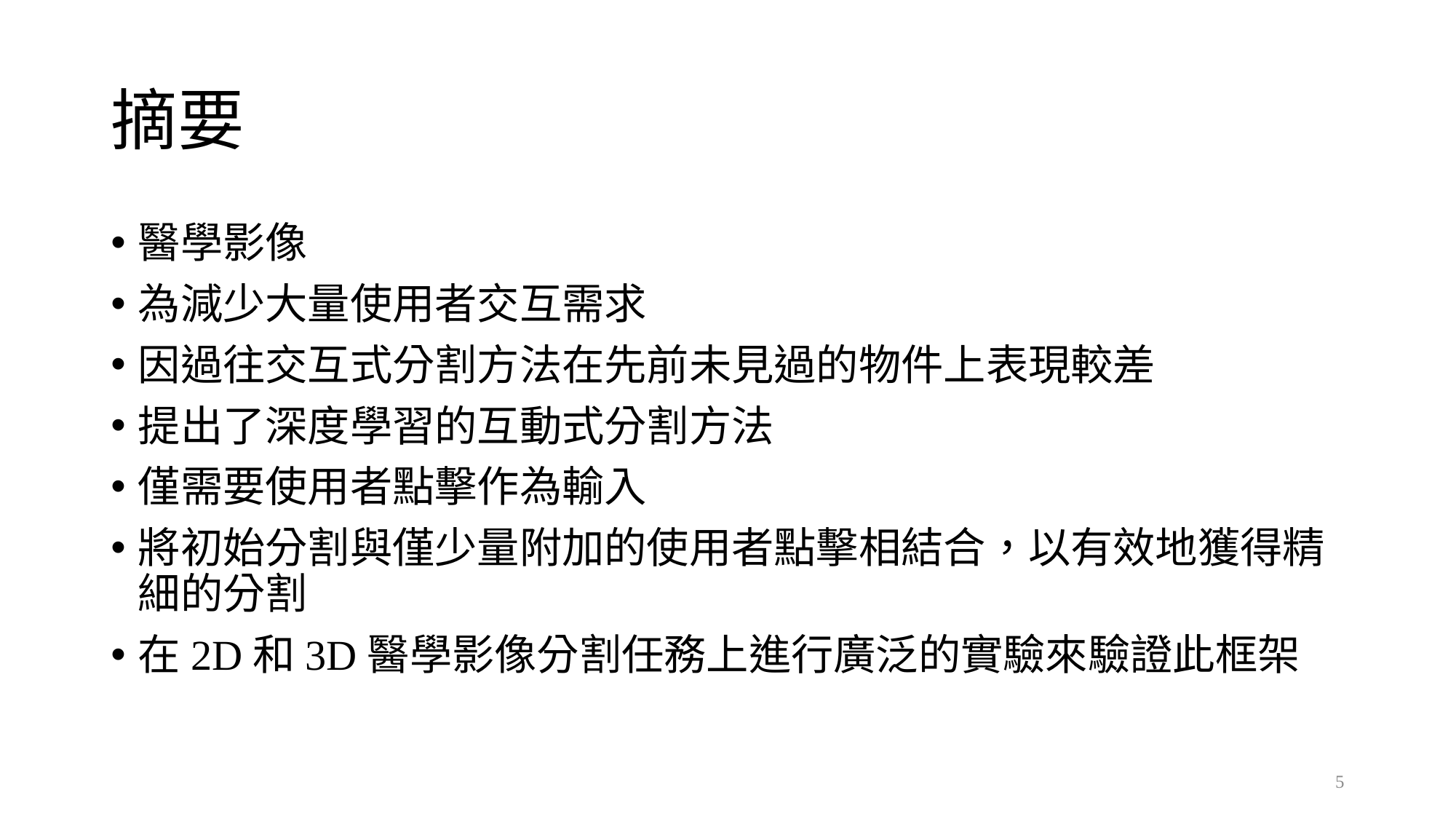

# 摘要
醫學影像
為減少大量使用者交互需求
因過往交互式分割方法在先前未見過的物件上表現較差
提出了深度學習的互動式分割方法
僅需要使用者點擊作為輸入
將初始分割與僅少量附加的使用者點擊相結合，以有效地獲得精細的分割
在2D和3D醫學影像分割任務上進行廣泛的實驗來驗證此框架

5